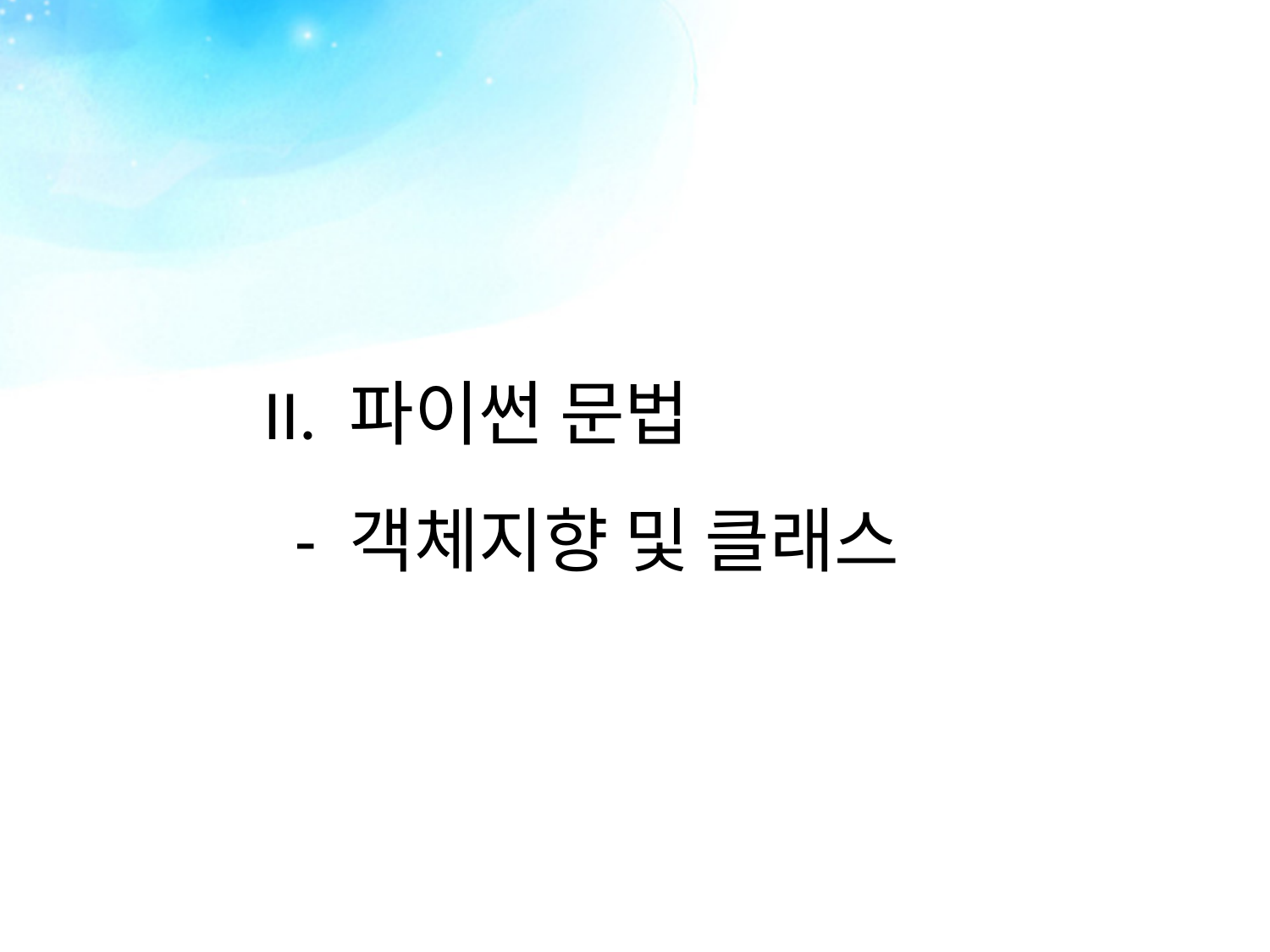

II. 파이썬 문법
  - 객체지향 및 클래스